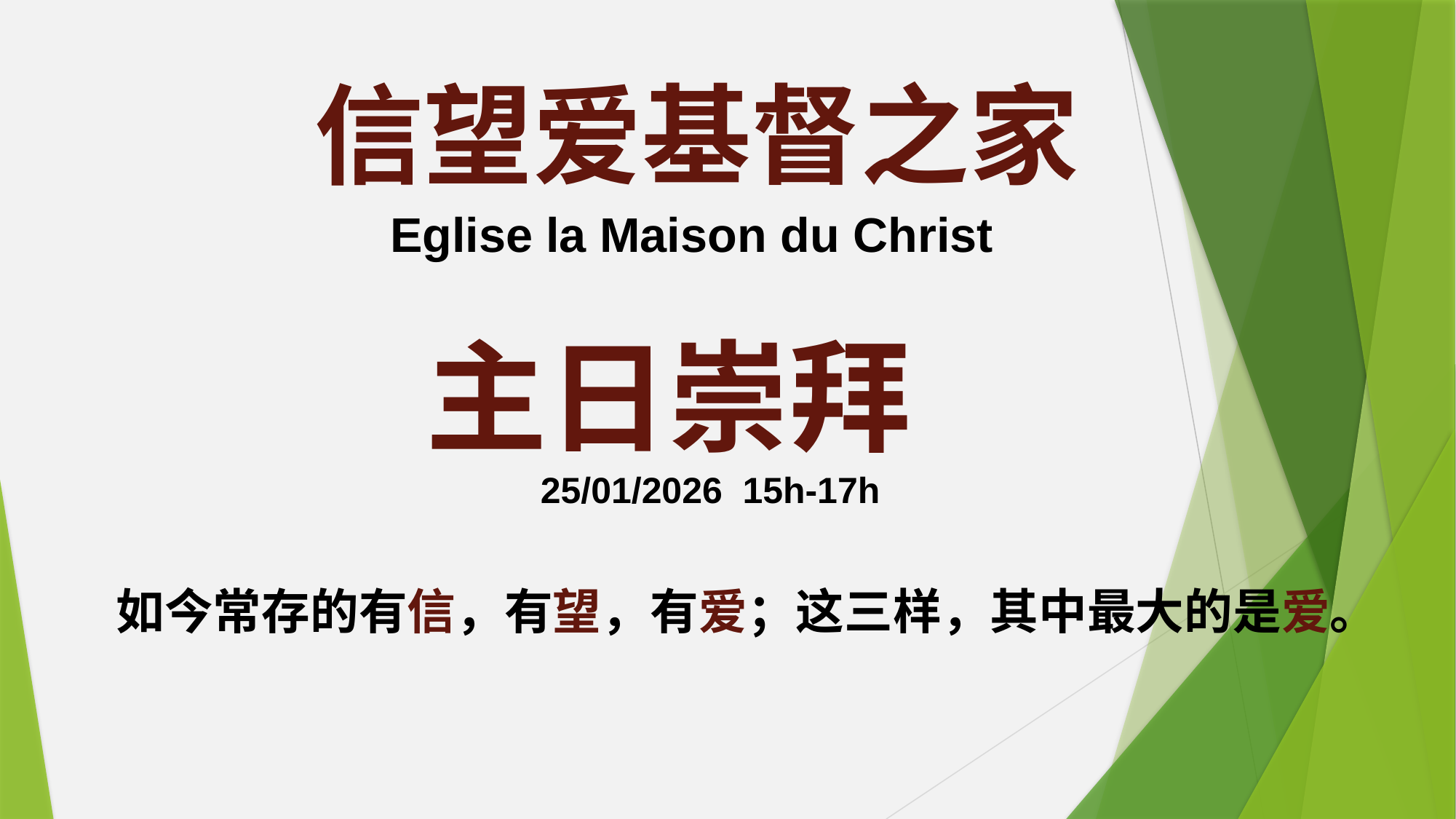

信望爱基督之家
     Eglise la Maison du Christ

         主日崇拜
                           25/01/2026  15h-17h
如今常存的有信，有望，有爱；这三样，其中最大的是爱。